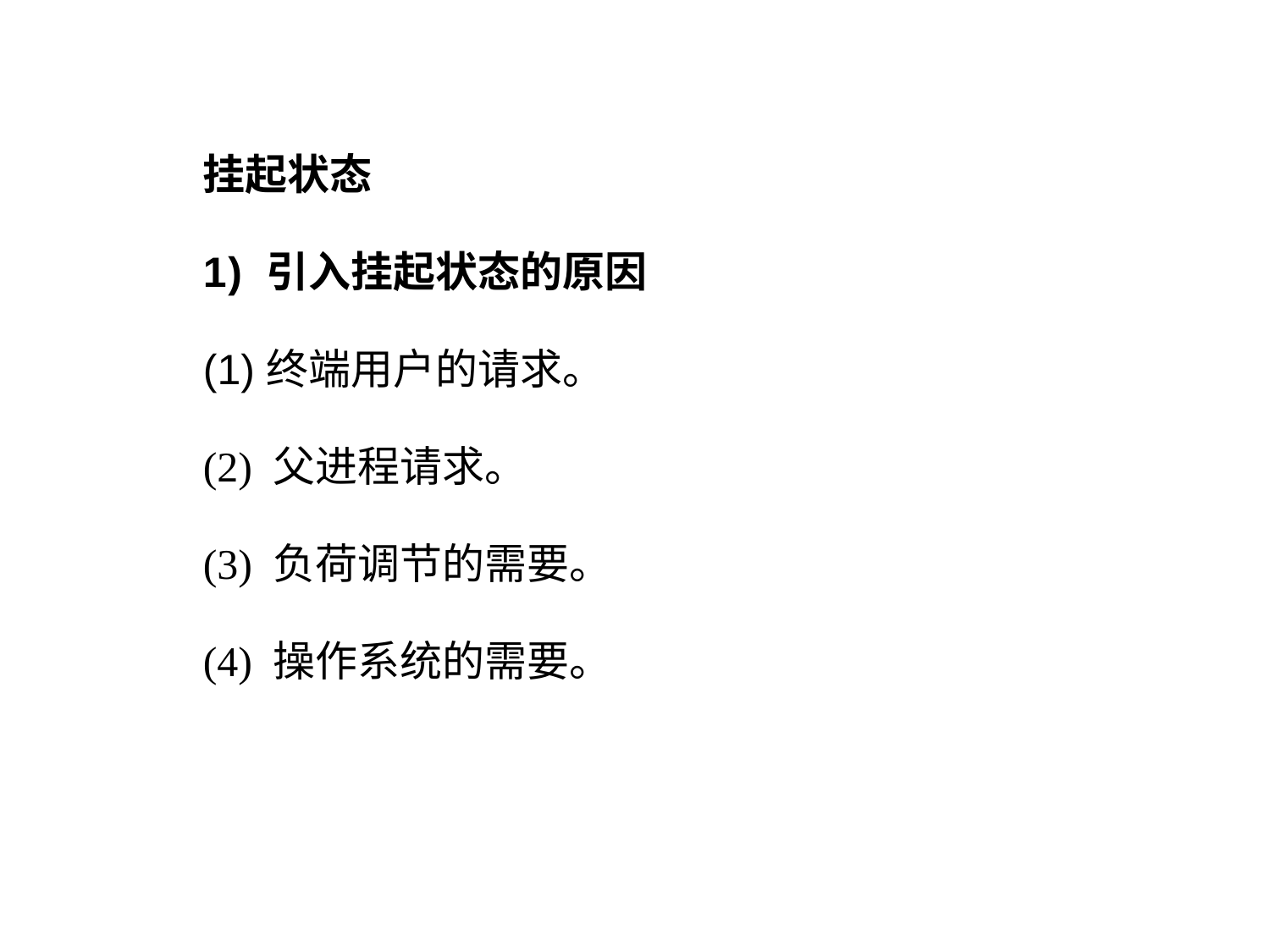

挂起状态
引入挂起状态的原因
终端用户的请求。
(2) 父进程请求。
(3) 负荷调节的需要。
(4) 操作系统的需要。